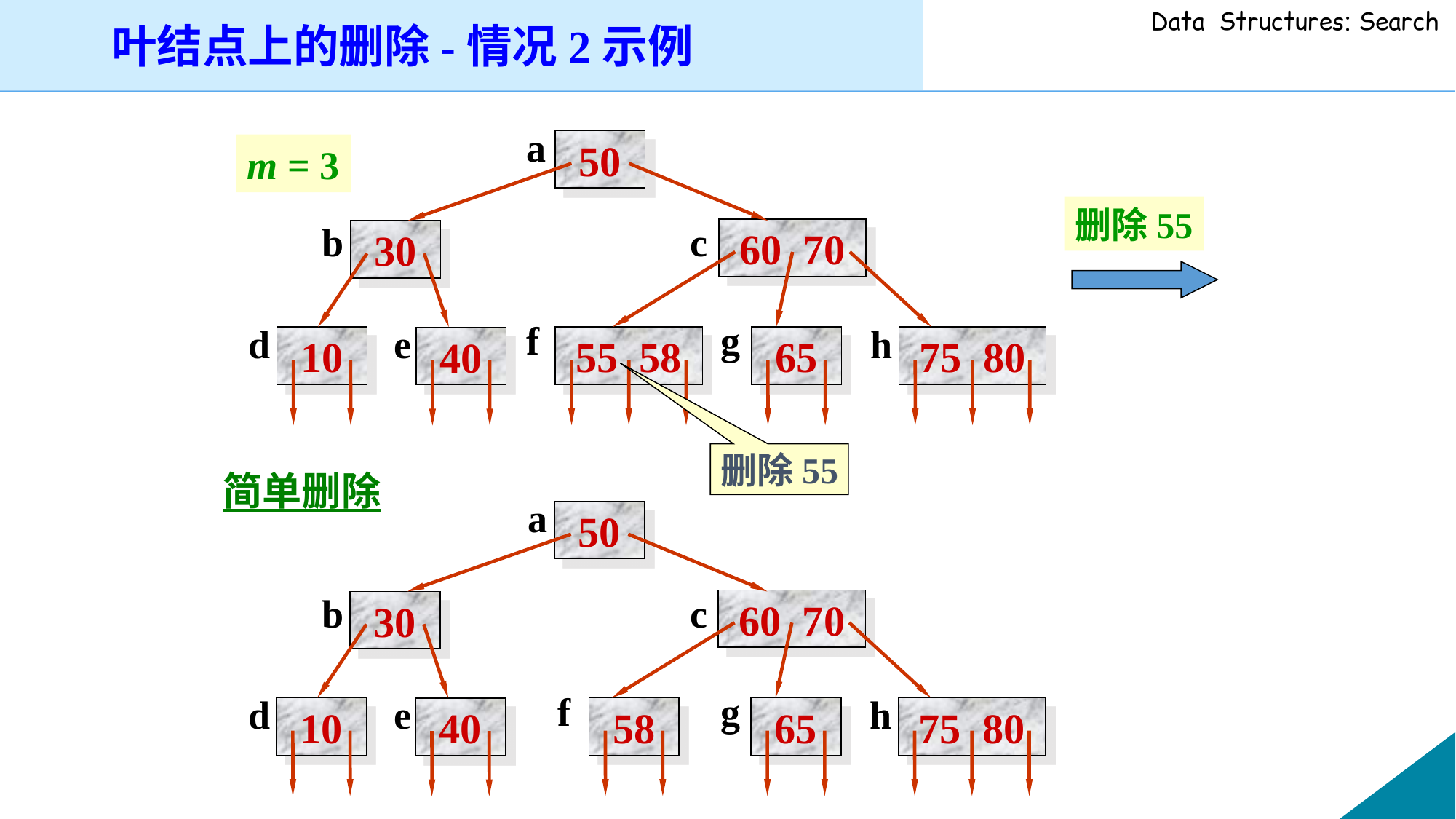

叶结点上的删除-情况2示例
a
50

b
c
60  70
30

f
g
d
e
h
10
55  58
65
75  80
40

m = 3
删除55

删除55
简单删除
a
50

b
c
60  70
30

f
g
d
e
h
10
58
65
75  80
40